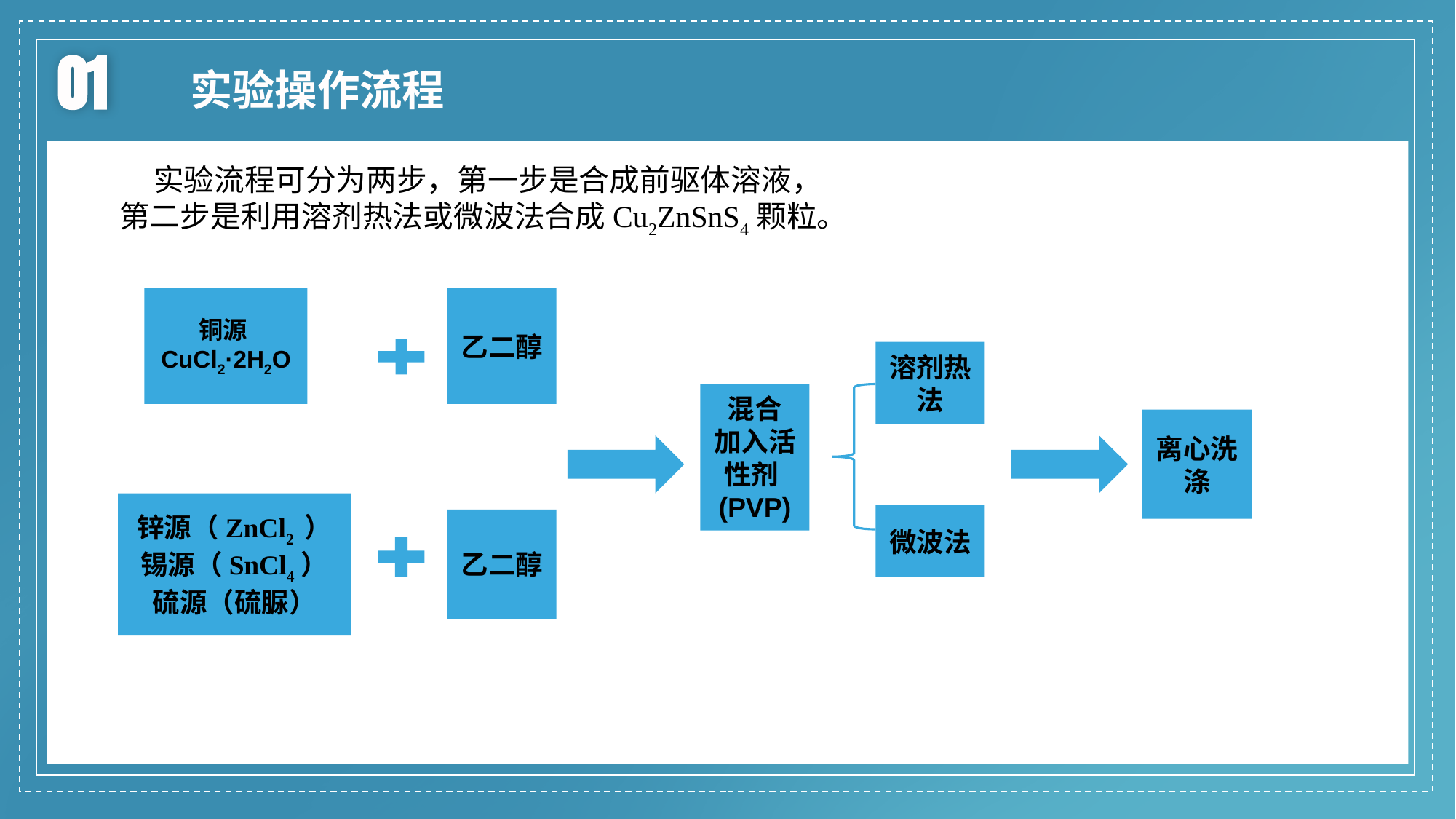

01
实验操作流程
    实验流程可分为两步，第一步是合成前驱体溶液，
第二步是利用溶剂热法或微波法合成Cu2ZnSnS4颗粒。
铜源CuCl2·2H2O
乙二醇

溶剂热法
混合
加入活性剂(PVP)

离心洗涤

锌源（ZnCl2 ）
锡源（SnCl4）
硫源（硫脲）
微波法
乙二醇

延时